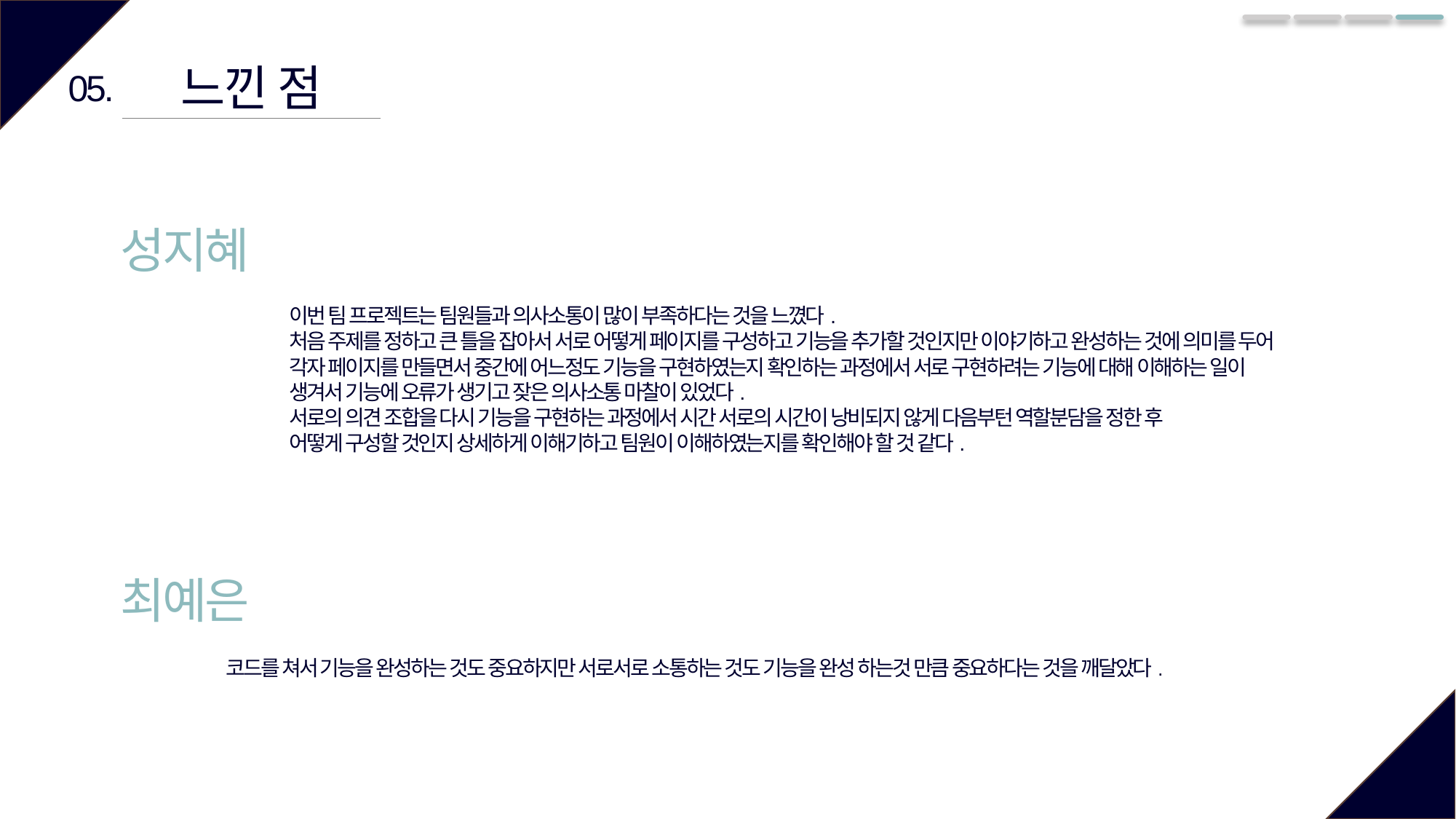

느낀 점
05.
성지혜
이번 팀 프로젝트는 팀원들과 의사소통이 많이 부족하다는 것을 느꼈다.
처음 주제를 정하고 큰 틀을 잡아서 서로 어떻게 페이지를 구성하고 기능을 추가할 것인지만 이야기하고 완성하는 것에 의미를 두어
각자 페이지를 만들면서 중간에 어느정도 기능을 구현하였는지 확인하는 과정에서 서로 구현하려는 기능에 대해 이해하는 일이
생겨서 기능에 오류가 생기고 잦은 의사소통 마찰이 있었다.
서로의 의견 조합을 다시 기능을 구현하는 과정에서 시간 서로의 시간이 낭비되지 않게 다음부턴 역할분담을 정한 후
어떻게 구성할 것인지 상세하게 이해기하고 팀원이 이해하였는지를 확인해야 할 것 같다.
최예은
코드를 쳐서 기능을 완성하는 것도 중요하지만 서로서로 소통하는 것도 기능을 완성 하는것 만큼 중요하다는 것을 깨달았다.